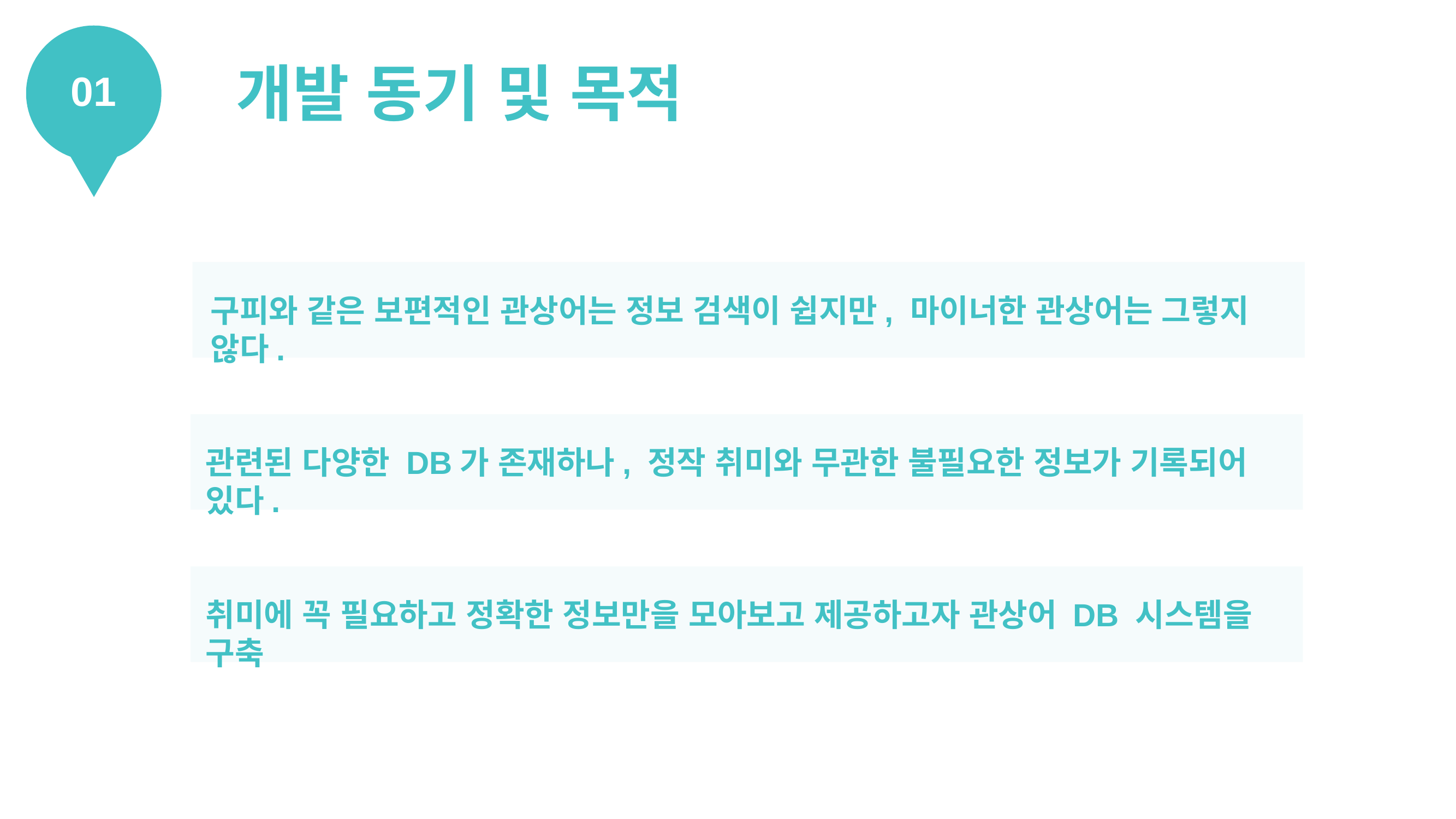

개발 동기 및 목적
01

구피와 같은 보편적인 관상어는 정보 검색이 쉽지만, 마이너한 관상어는 그렇지 않다.

관련된 다양한 DB가 존재하나, 정작 취미와 무관한 불필요한 정보가 기록되어 있다.

취미에 꼭 필요하고 정확한 정보만을 모아보고 제공하고자 관상어 DB 시스템을 구축